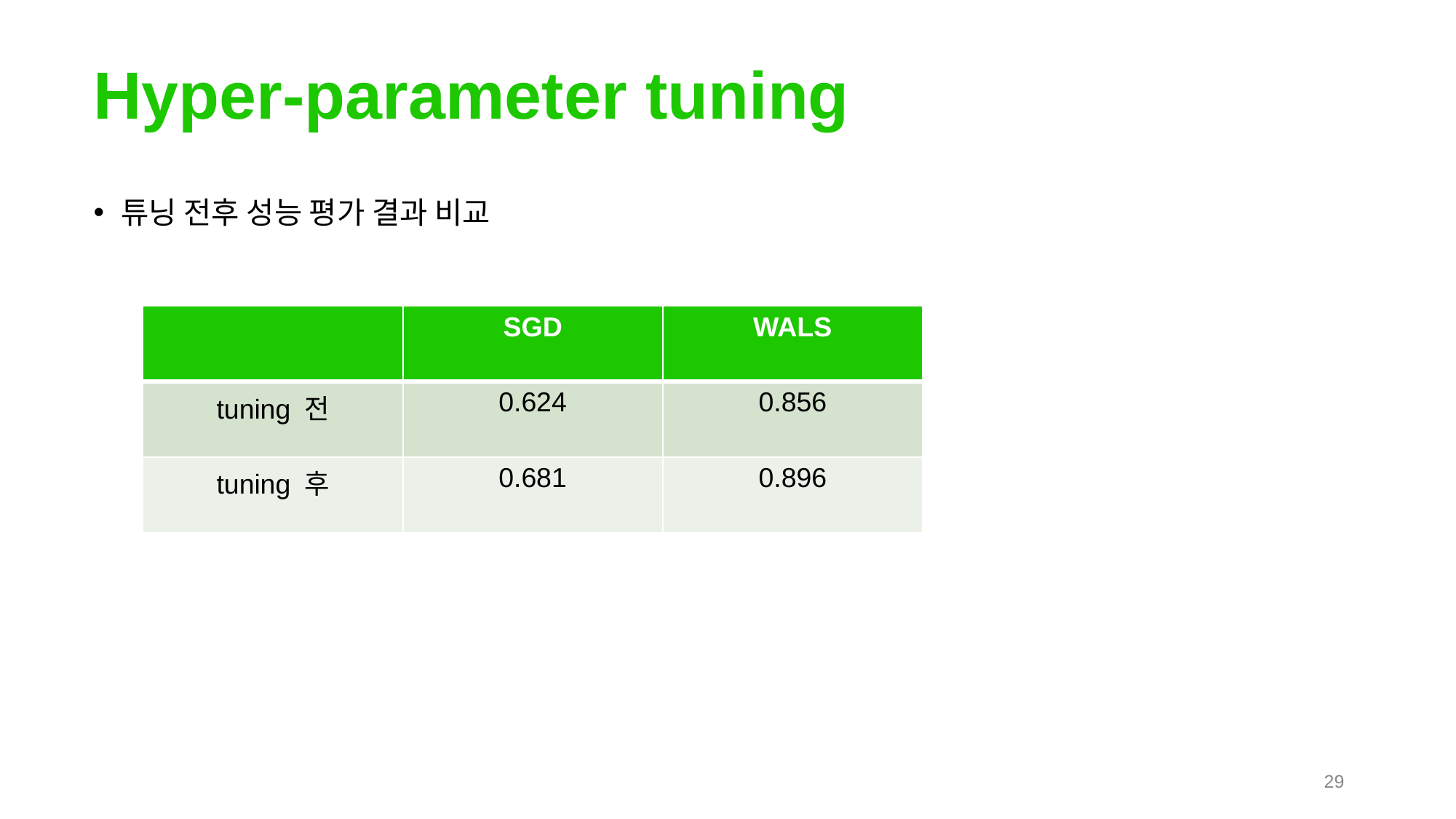

# Hyper-parameter tuning
튜닝 전후 성능 평가 결과 비교
|  | SGD | WALS |
| --- | --- | --- |
| tuning 전 | 0.624 | 0.856 |
| tuning 후 | 0.681 | 0.896 |
29